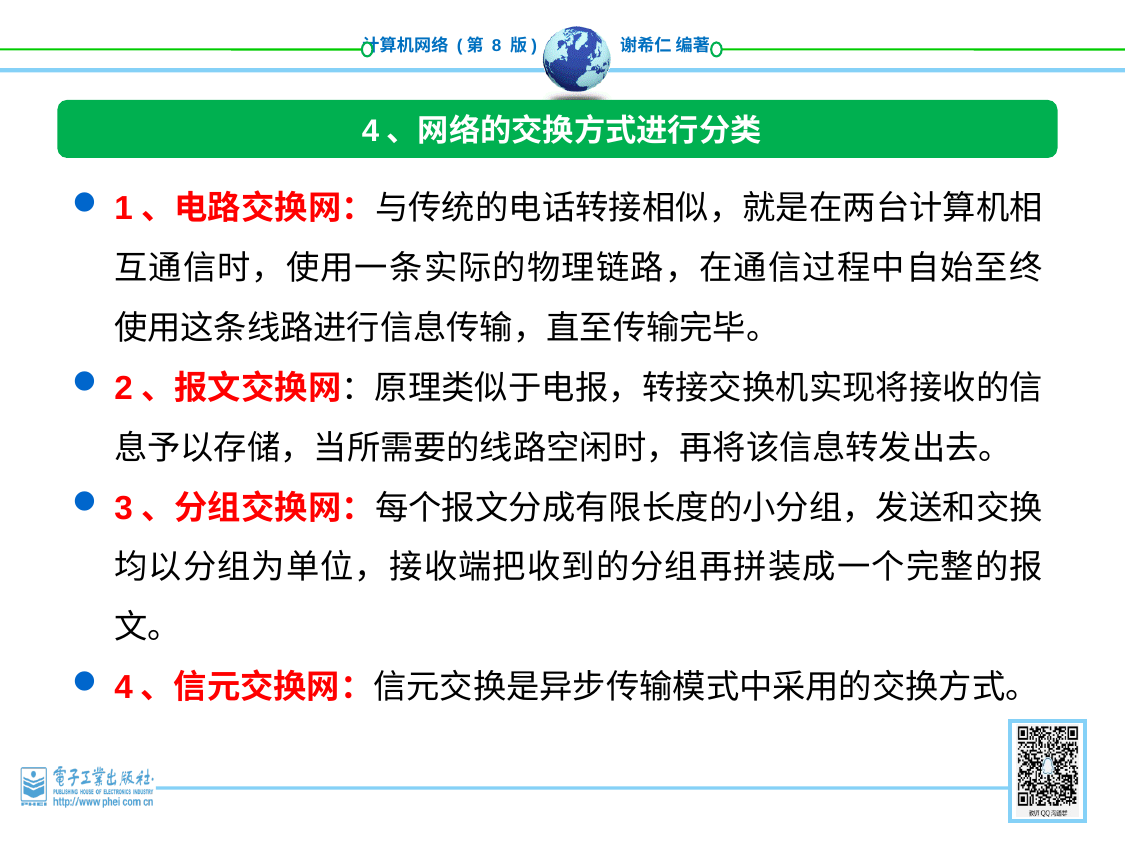

4、网络的交换方式进行分类
1、电路交换网：与传统的电话转接相似，就是在两台计算机相互通信时，使用一条实际的物理链路，在通信过程中自始至终使用这条线路进行信息传输，直至传输完毕。
2、报文交换网：原理类似于电报，转接交换机实现将接收的信息予以存储，当所需要的线路空闲时，再将该信息转发出去。
3、分组交换网：每个报文分成有限长度的小分组，发送和交换均以分组为单位，接收端把收到的分组再拼装成一个完整的报文。
4、信元交换网：信元交换是异步传输模式中采用的交换方式。